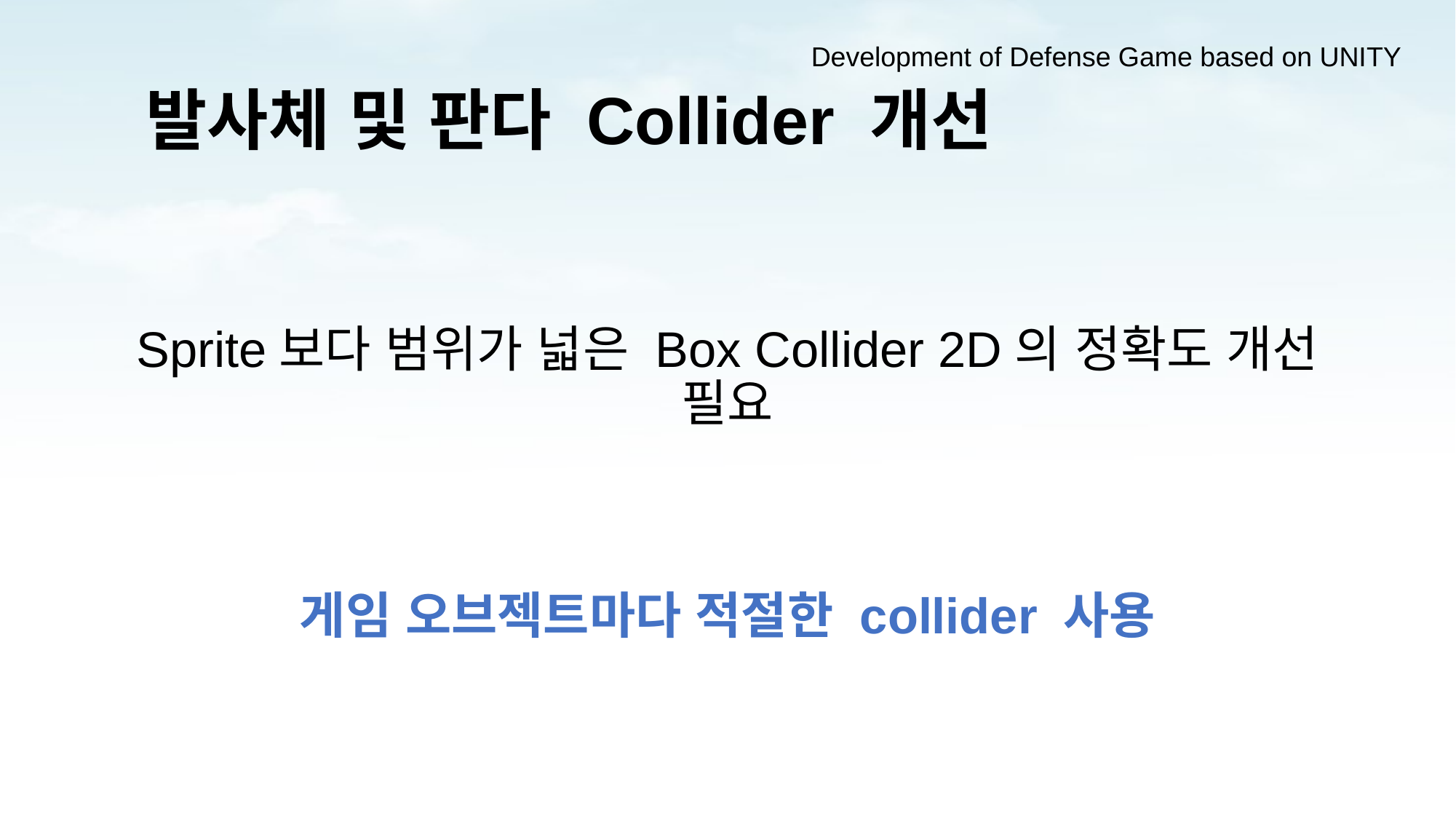

Development of Defense Game based on UNITY
# 발사체 및 판다 Collider 개선
Sprite보다 범위가 넓은 Box Collider 2D의 정확도 개선 필요

게임 오브젝트마다 적절한 collider 사용